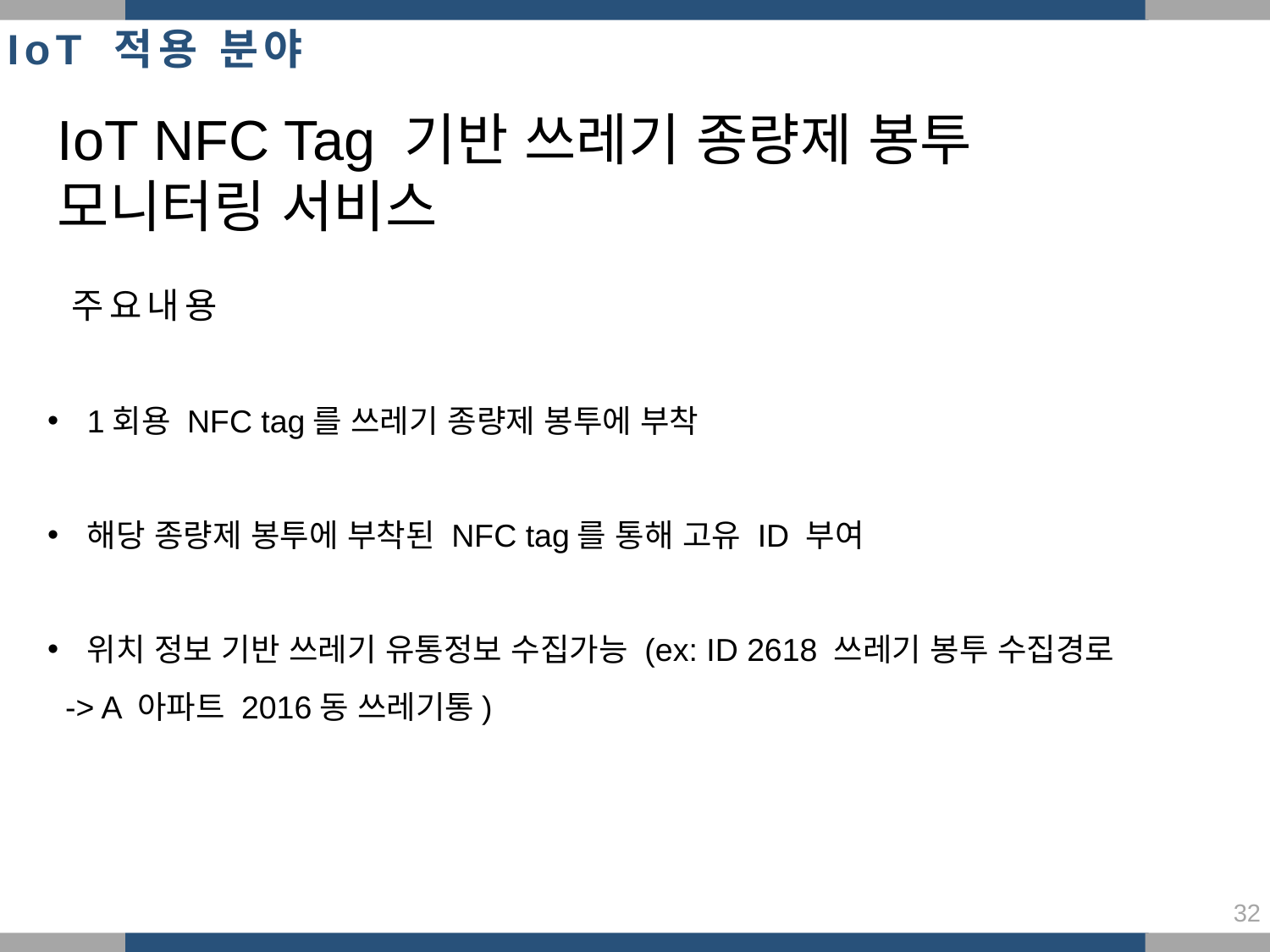

IoT 적용 분야
IoT NFC Tag 기반 쓰레기 종량제 봉투
모니터링 서비스
주요내용
1회용 NFC tag를 쓰레기 종량제 봉투에 부착

해당 종량제 봉투에 부착된 NFC tag를 통해 고유 ID 부여

위치 정보 기반 쓰레기 유통정보 수집가능 (ex: ID 2618 쓰레기 봉투 수집경로
  -> A 아파트 2016동 쓰레기통)

32